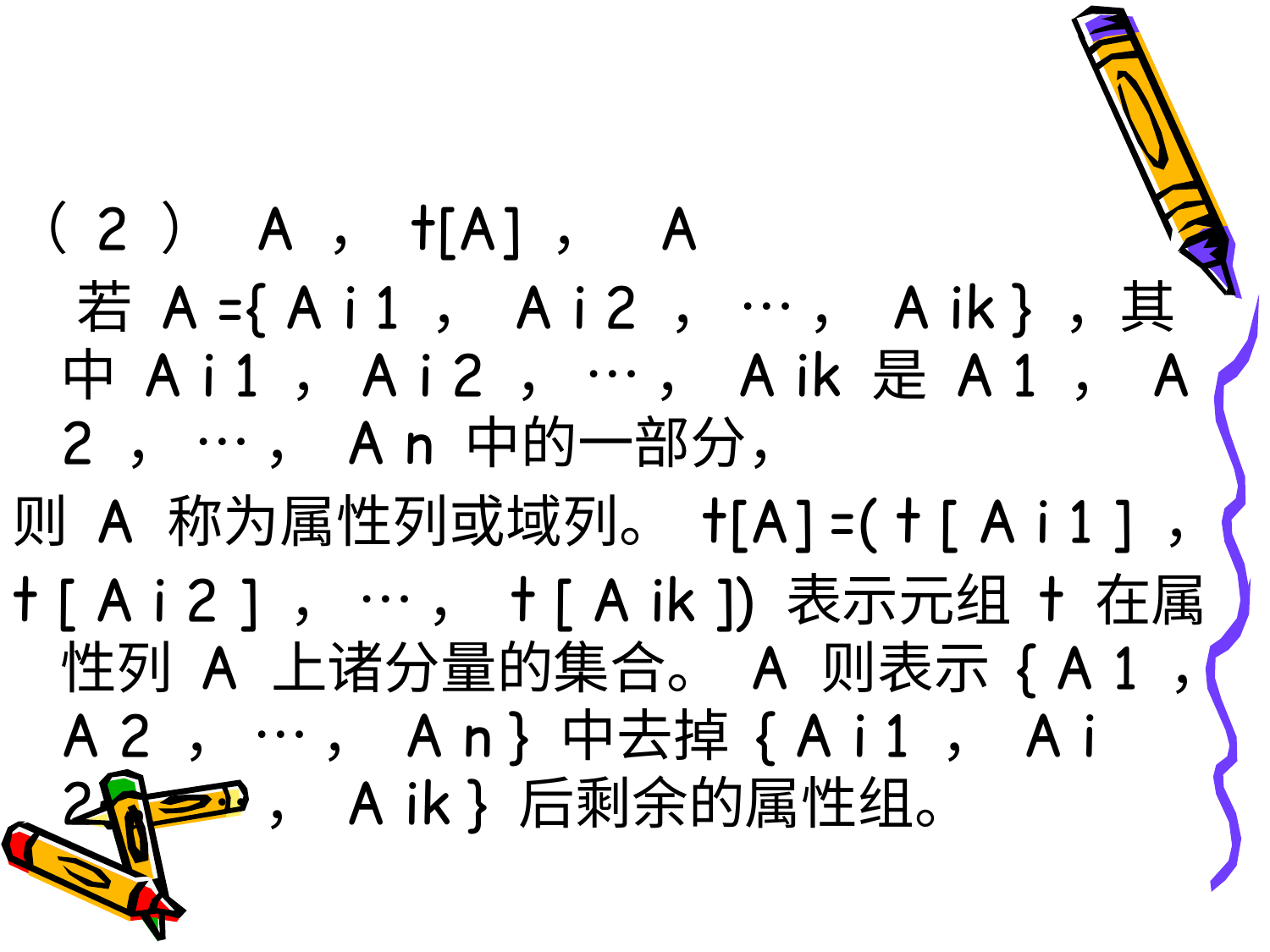

#
（ 2 ）  A ， t[A] ，   A
    若 A ={ A i 1 ， A i 2 ， … ， A ik } ，其中 A i 1 ，A i 2 ， … ， A ik 是 A 1 ， A 2 ， … ， A n 中的一部分，
则 A 称为属性列或域列。 t[A] =( t [ A i 1 ] ，
t [ A i 2 ] ， … ， t [ A ik ]) 表示元组 t 在属性列 A 上诸分量的集合。 A 则表示 { A 1 ， A 2 ， … ， A n } 中去掉 { A i 1 ， A i 2 ， … ， A ik } 后剩余的属性组。